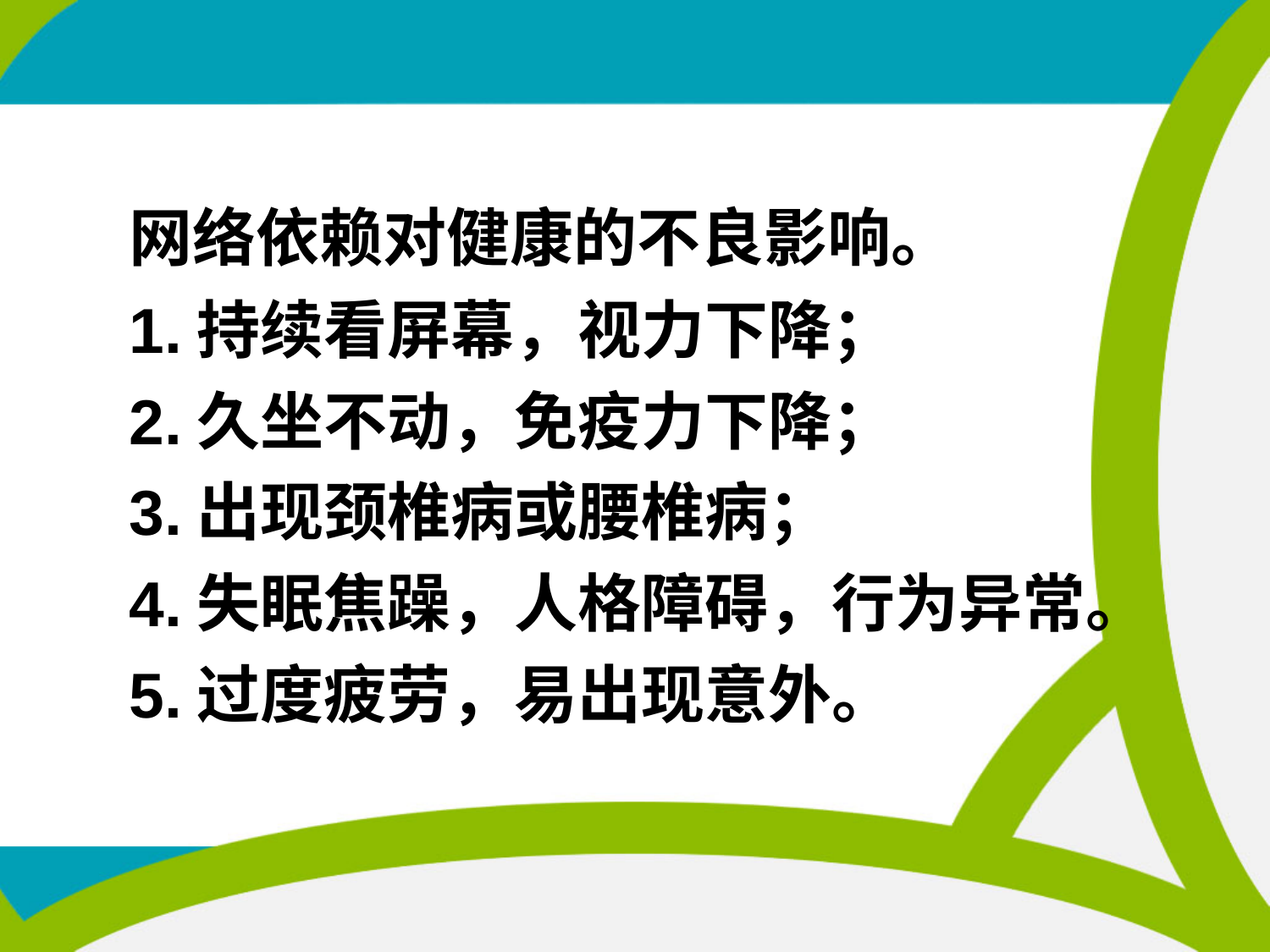

网络依赖对健康的不良影响。
1.持续看屏幕，视力下降；
2.久坐不动，免疫力下降；
3.出现颈椎病或腰椎病；
4.失眠焦躁，人格障碍，行为异常。
5.过度疲劳，易出现意外。